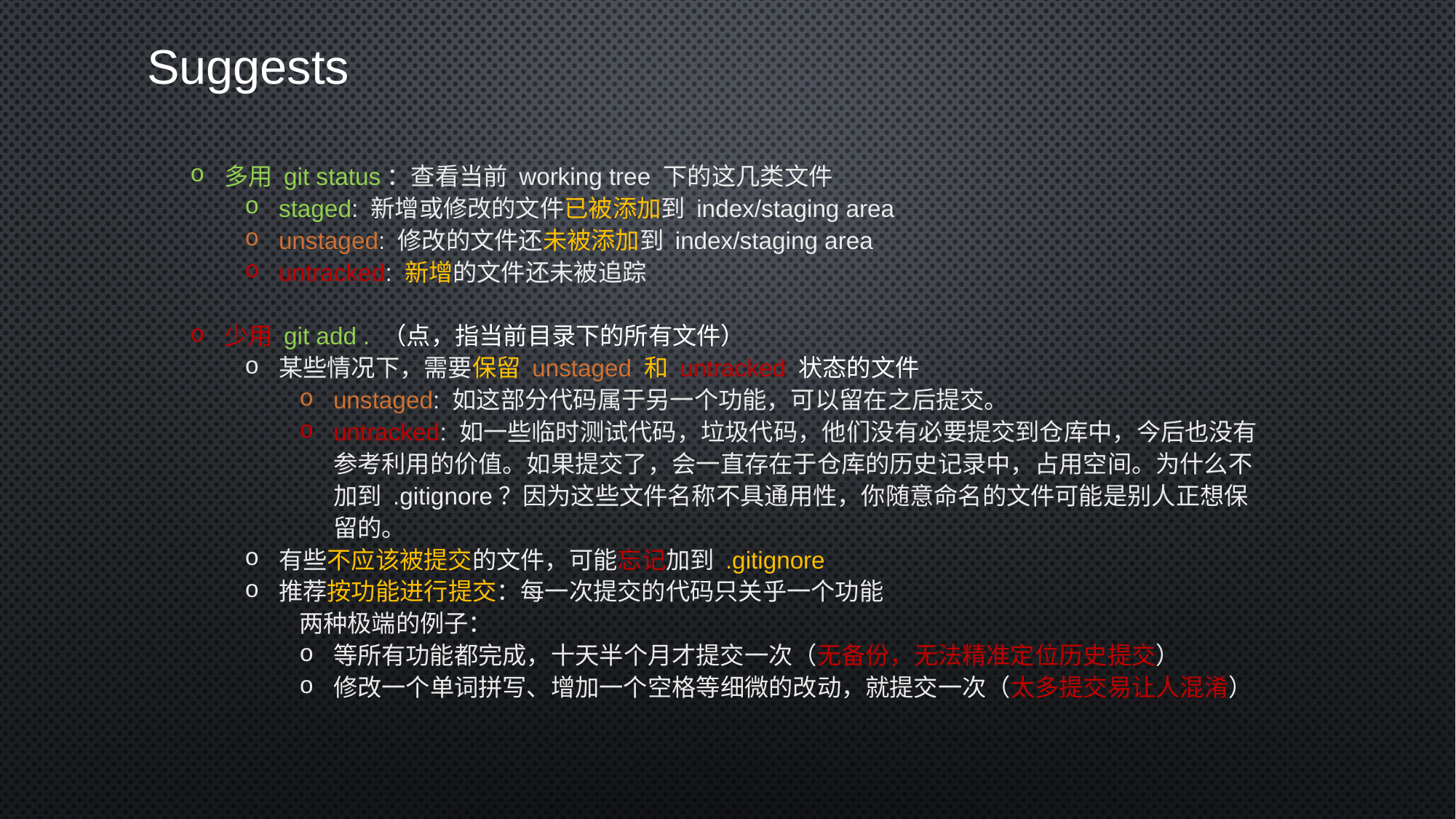

# Suggests
多用 git status：查看当前 working tree 下的这几类文件
staged: 新增或修改的文件已被添加到 index/staging area
unstaged: 修改的文件还未被添加到 index/staging area
untracked: 新增的文件还未被追踪

少用 git add . （点，指当前目录下的所有文件）
某些情况下，需要保留 unstaged 和 untracked 状态的文件
unstaged: 如这部分代码属于另一个功能，可以留在之后提交。
untracked: 如一些临时测试代码，垃圾代码，他们没有必要提交到仓库中，今后也没有参考利用的价值。如果提交了，会一直存在于仓库的历史记录中，占用空间。为什么不加到 .gitignore？因为这些文件名称不具通用性，你随意命名的文件可能是别人正想保留的。
有些不应该被提交的文件，可能忘记加到 .gitignore
推荐按功能进行提交：每一次提交的代码只关乎一个功能
两种极端的例子：
等所有功能都完成，十天半个月才提交一次（无备份，无法精准定位历史提交）
修改一个单词拼写、增加一个空格等细微的改动，就提交一次（太多提交易让人混淆）